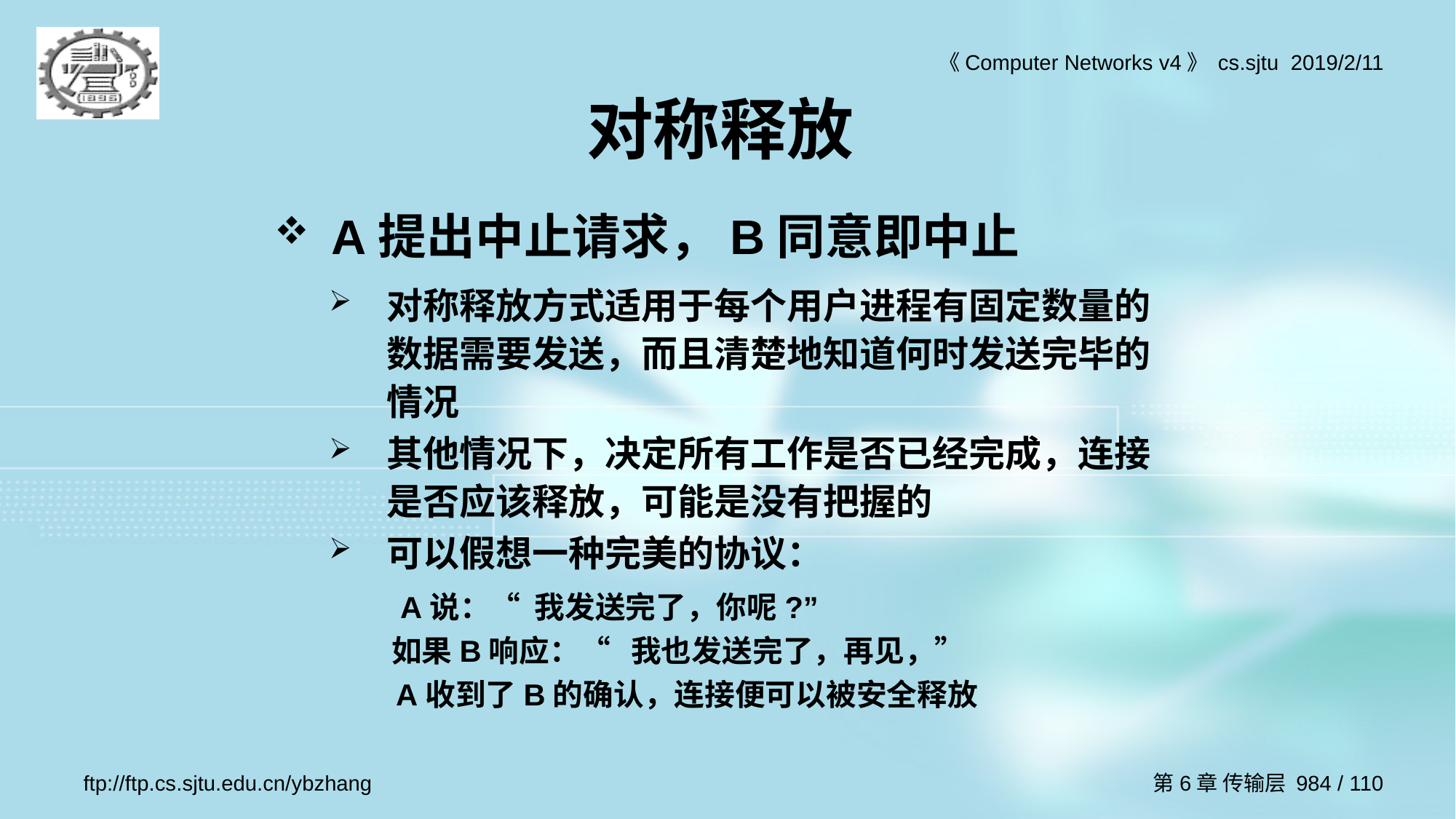

# 对称释放
A提出中止请求，B同意即中止
对称释放方式适用于每个用户进程有固定数量的数据需要发送，而且清楚地知道何时发送完毕的情况
其他情况下，决定所有工作是否已经完成，连接是否应该释放，可能是没有把握的
可以假想一种完美的协议：
       A说：“  我发送完了，你呢?”
        如果B响应：“   我也发送完了，再见，”
        A收到了B的确认，连接便可以被安全释放